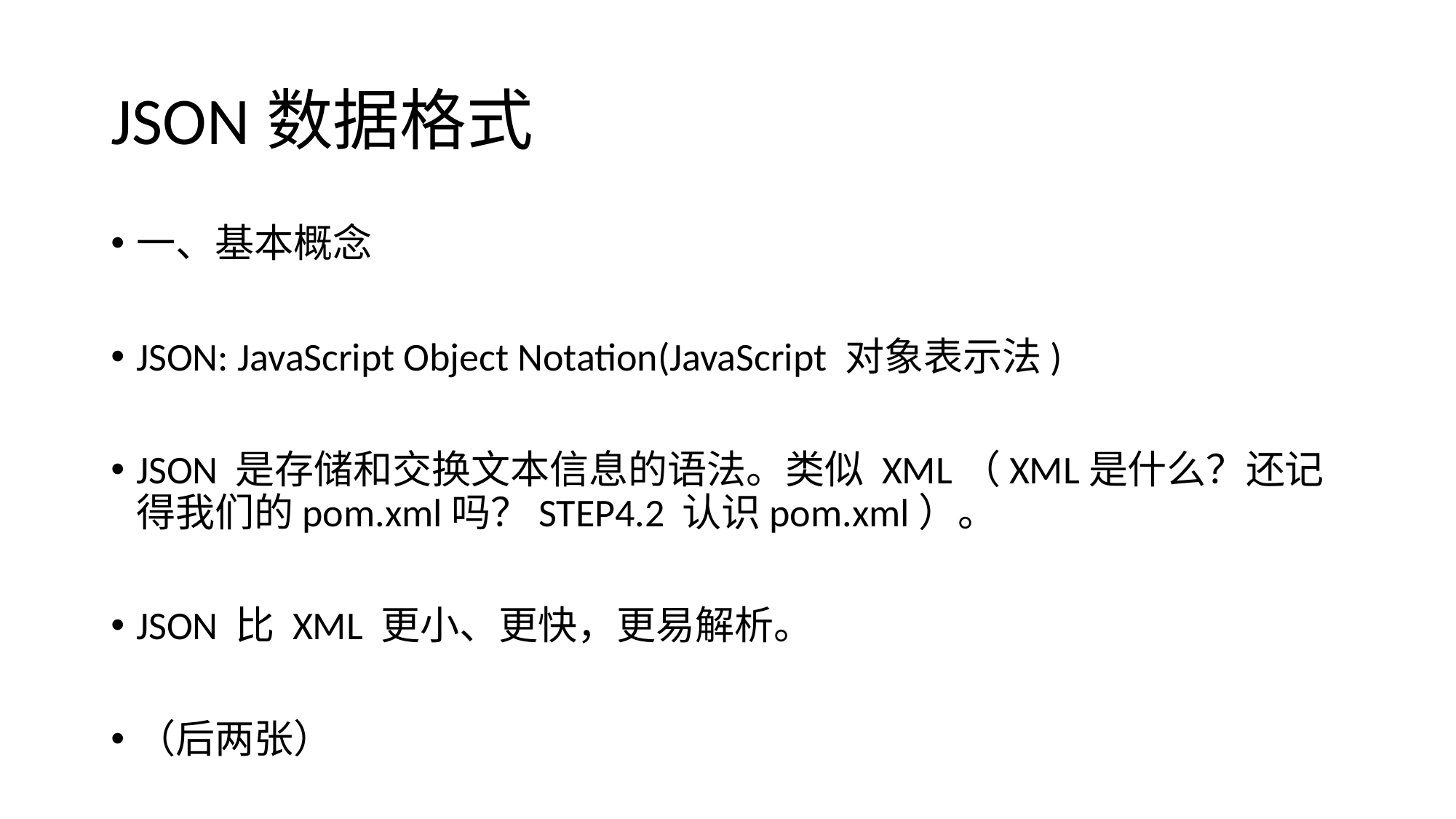

# JSON数据格式
一、基本概念

JSON: JavaScript Object Notation(JavaScript 对象表示法)

JSON 是存储和交换文本信息的语法。类似 XML（XML是什么？还记得我们的pom.xml吗？STEP4.2 认识pom.xml）。

JSON 比 XML 更小、更快，更易解析。

（后两张）